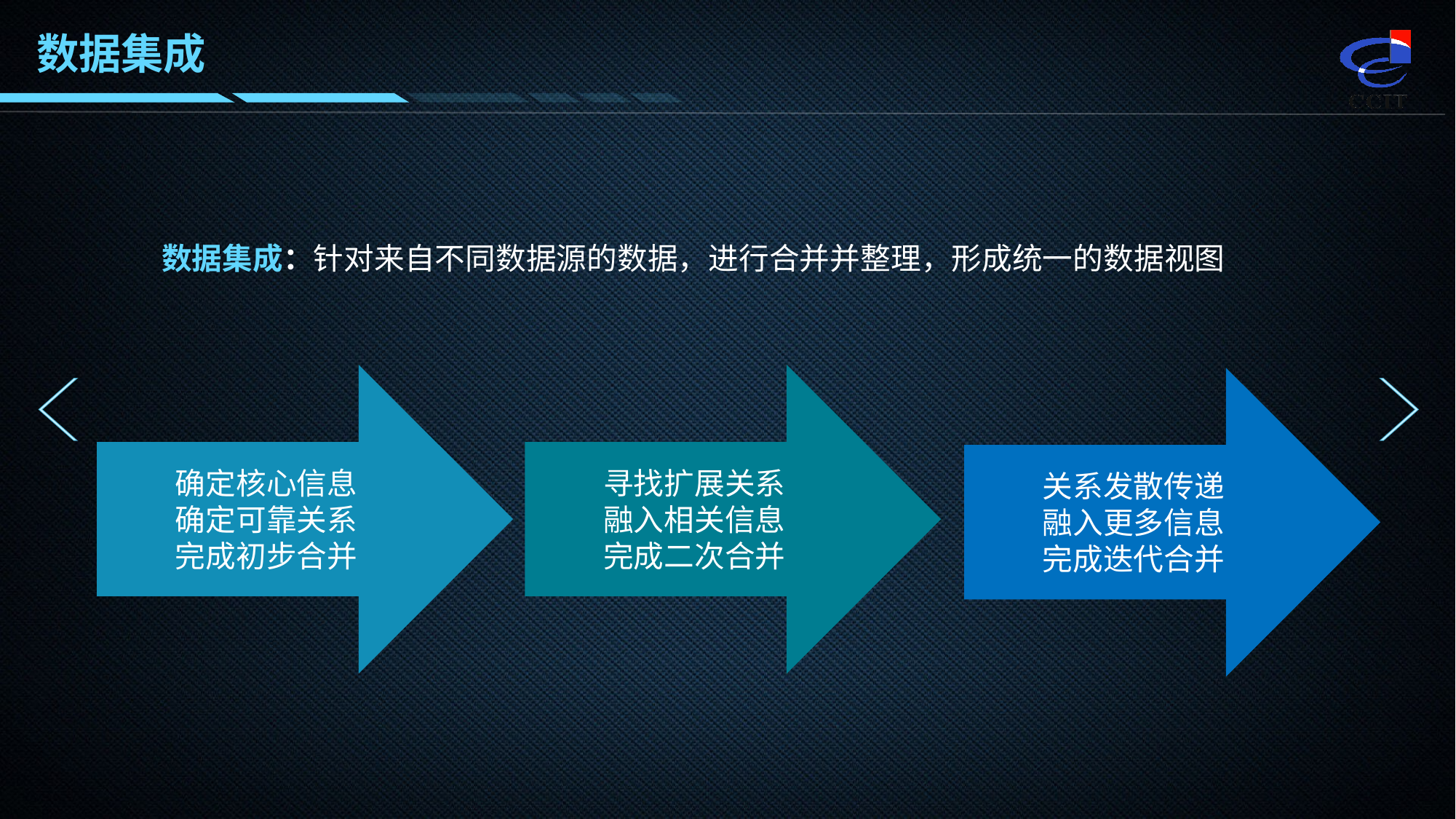

数据集成

数据集成：针对来自不同数据源的数据，进行合并并整理，形成统一的数据视图
确定核心信息
确定可靠关系
完成初步合并
寻找扩展关系
融入相关信息
完成二次合并
关系发散传递
融入更多信息
完成迭代合并